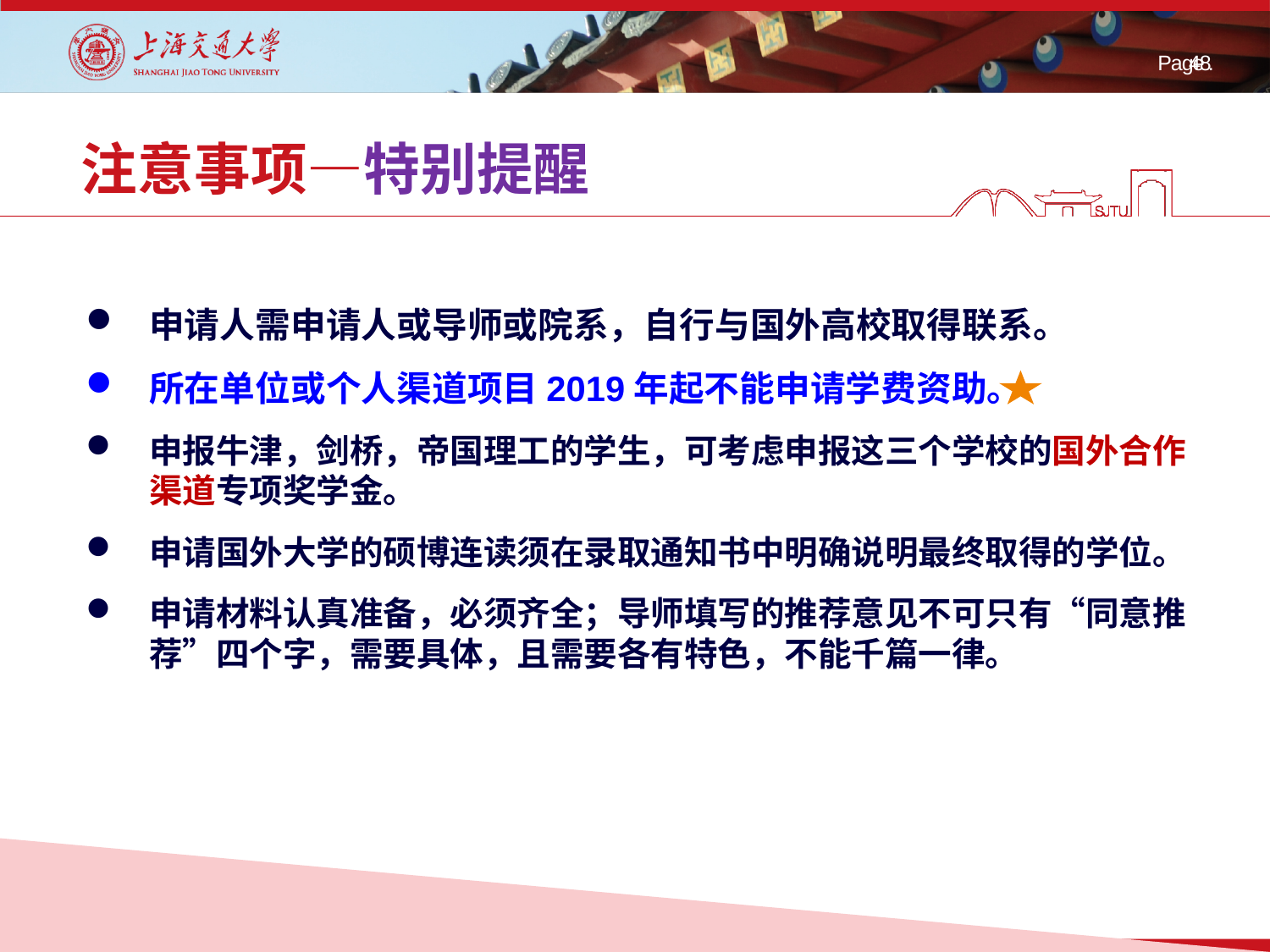

# 注意事项—特别提醒
申请人需申请人或导师或院系，自行与国外高校取得联系。
所在单位或个人渠道项目2019年起不能申请学费资助。
申报牛津，剑桥，帝国理工的学生，可考虑申报这三个学校的国外合作渠道专项奖学金。
申请国外大学的硕博连读须在录取通知书中明确说明最终取得的学位。
申请材料认真准备，必须齐全；导师填写的推荐意见不可只有“同意推荐”四个字，需要具体，且需要各有特色，不能千篇一律。